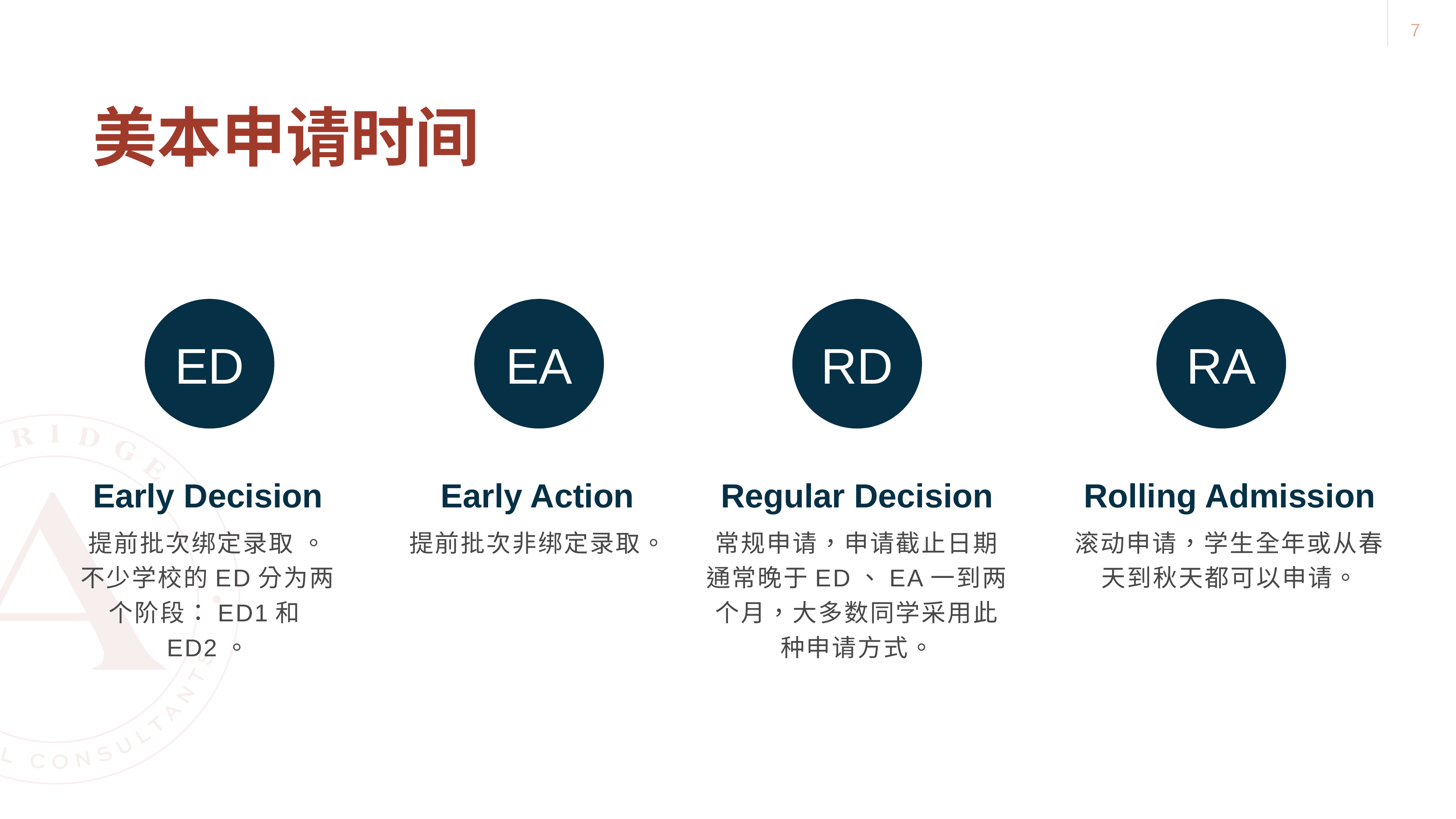

7
# 美本申请时间
ED
EA
RD
RA
Early Decision
提前批次绑定录取 。
不少学校的ED分为两个阶段：ED1和ED2。
Early Action
提前批次非绑定录取。
Regular Decision
常规申请，申请截止日期通常晚于ED、EA一到两个月，大多数同学采用此种申请方式。
Rolling Admission
滚动申请，学生全年或从春天到秋天都可以申请。